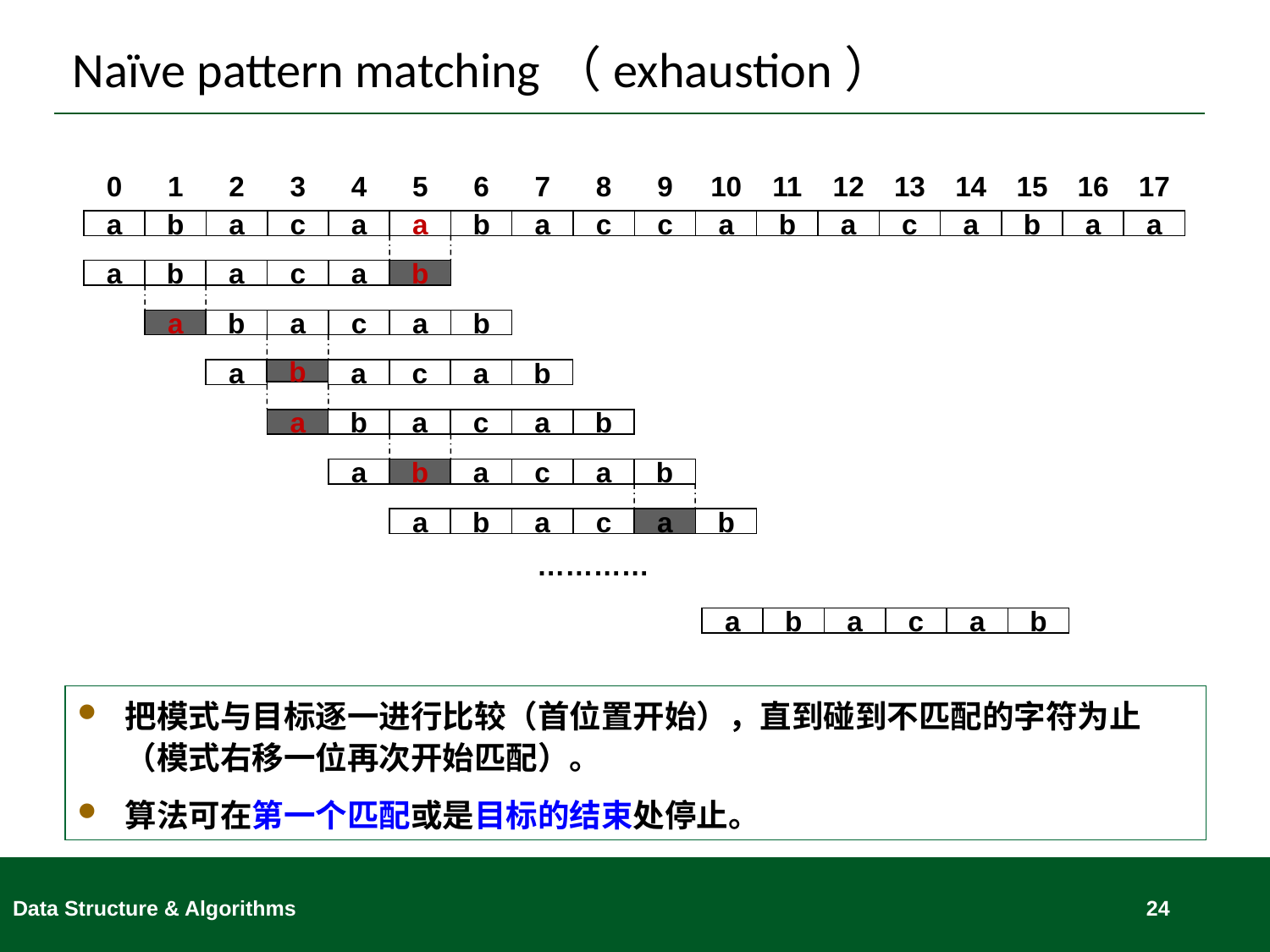

# Naïve pattern matching（exhaustion）
0
1
2
3
4
5
6
7
8
9
10
11
12
13
14
15
16
17
a
b
a
c
a
a
b
a
c
c
a
b
a
c
a
b
a
a

a
b
a
c
a
b

a
b
a
c
a
b

a
b
a
c
a
b

a
b
a
c
a
b

a
b
a
c
a
b

a
b
a
c
a
b
…………
a
b
a
c
a
b
把模式与目标逐一进行比较（首位置开始），直到碰到不匹配的字符为止（模式右移一位再次开始匹配）。
算法可在第一个匹配或是目标的结束处停止。
Data Structure & Algorithms
24